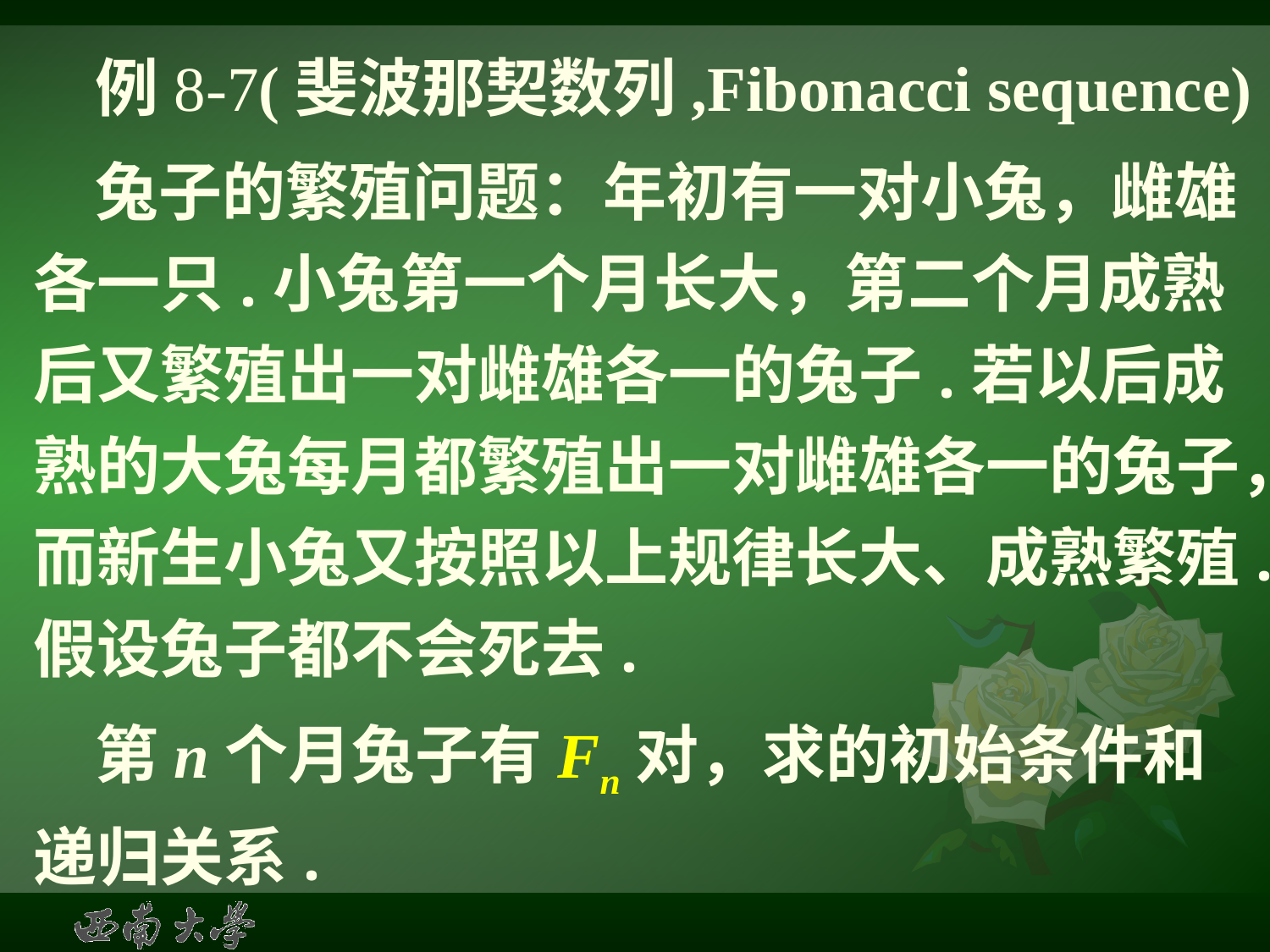

# 例8-7(斐波那契数列,Fibonacci sequence)
兔子的繁殖问题：年初有一对小兔，雌雄各一只.小兔第一个月长大，第二个月成熟后又繁殖出一对雌雄各一的兔子.若以后成熟的大兔每月都繁殖出一对雌雄各一的兔子，而新生小兔又按照以上规律长大、成熟繁殖.假设兔子都不会死去.
第n个月兔子有Fn对，求的初始条件和递归关系.